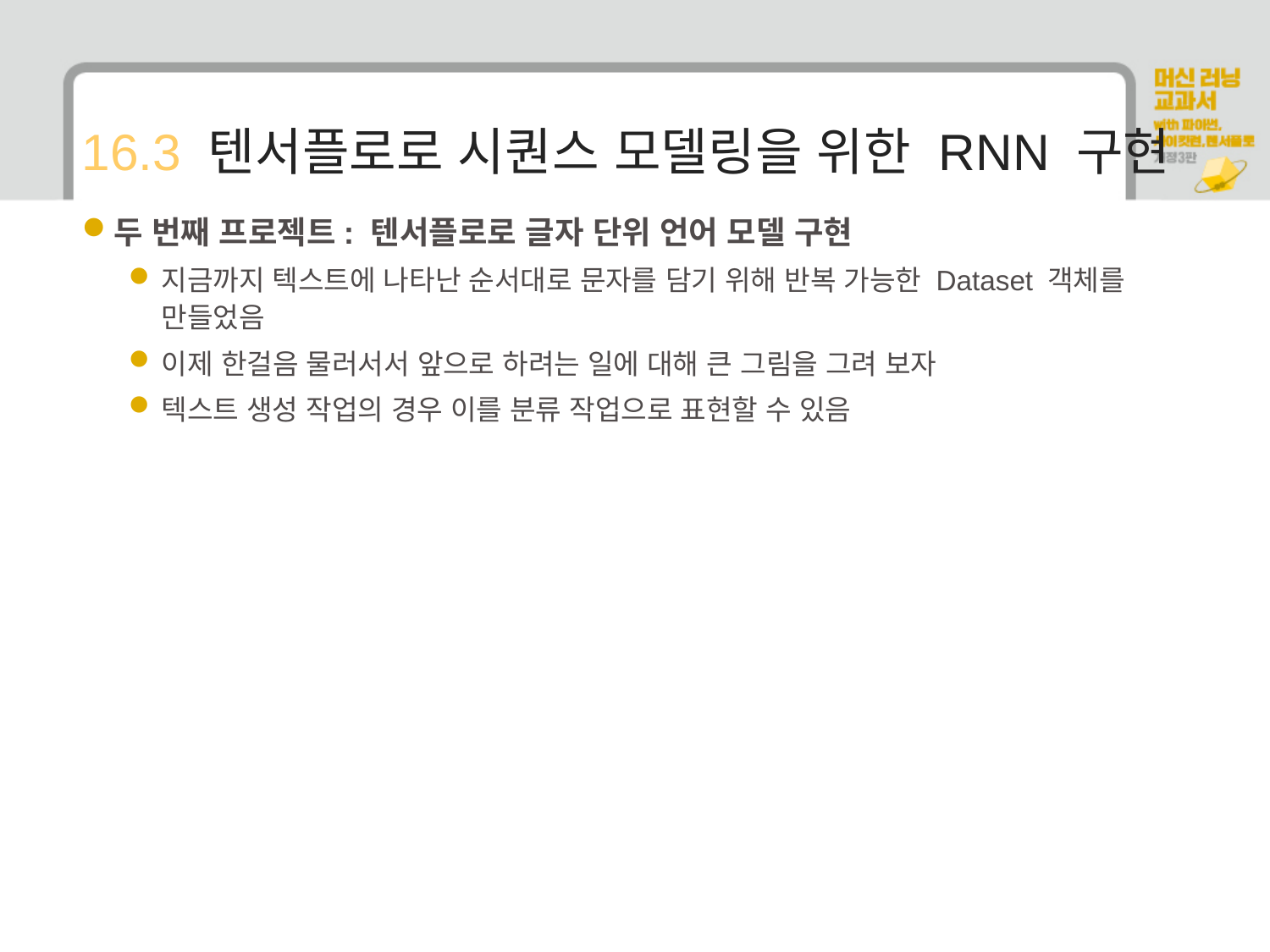

# 16.3 텐서플로로 시퀀스 모델링을 위한 RNN 구현
두 번째 프로젝트: 텐서플로로 글자 단위 언어 모델 구현
지금까지 텍스트에 나타난 순서대로 문자를 담기 위해 반복 가능한 Dataset 객체를 만들었음
이제 한걸음 물러서서 앞으로 하려는 일에 대해 큰 그림을 그려 보자
텍스트 생성 작업의 경우 이를 분류 작업으로 표현할 수 있음